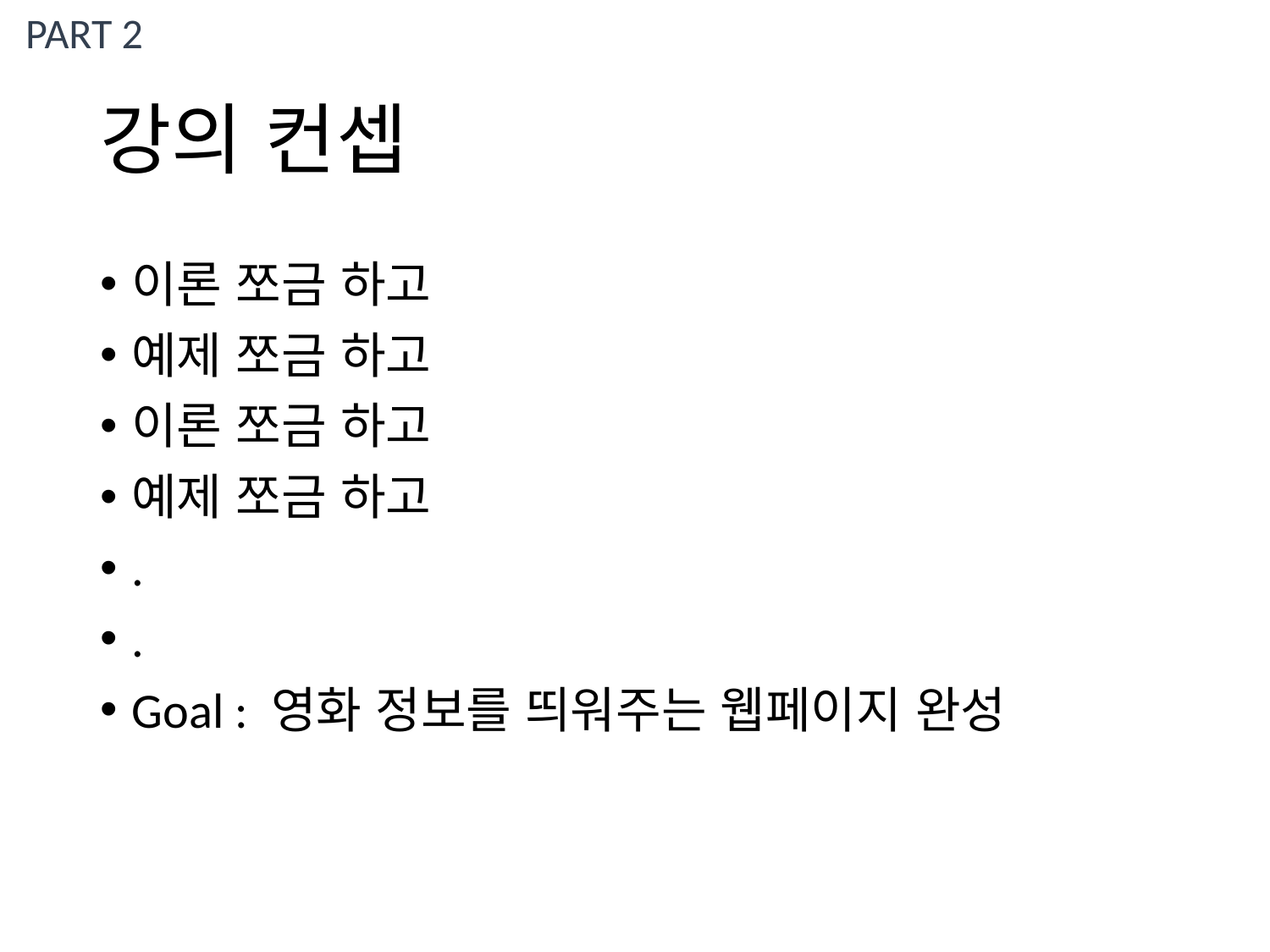

PART 2
# 강의 컨셉
이론 쪼금 하고
예제 쪼금 하고
이론 쪼금 하고
예제 쪼금 하고
.
.
Goal : 영화 정보를 띄워주는 웹페이지 완성